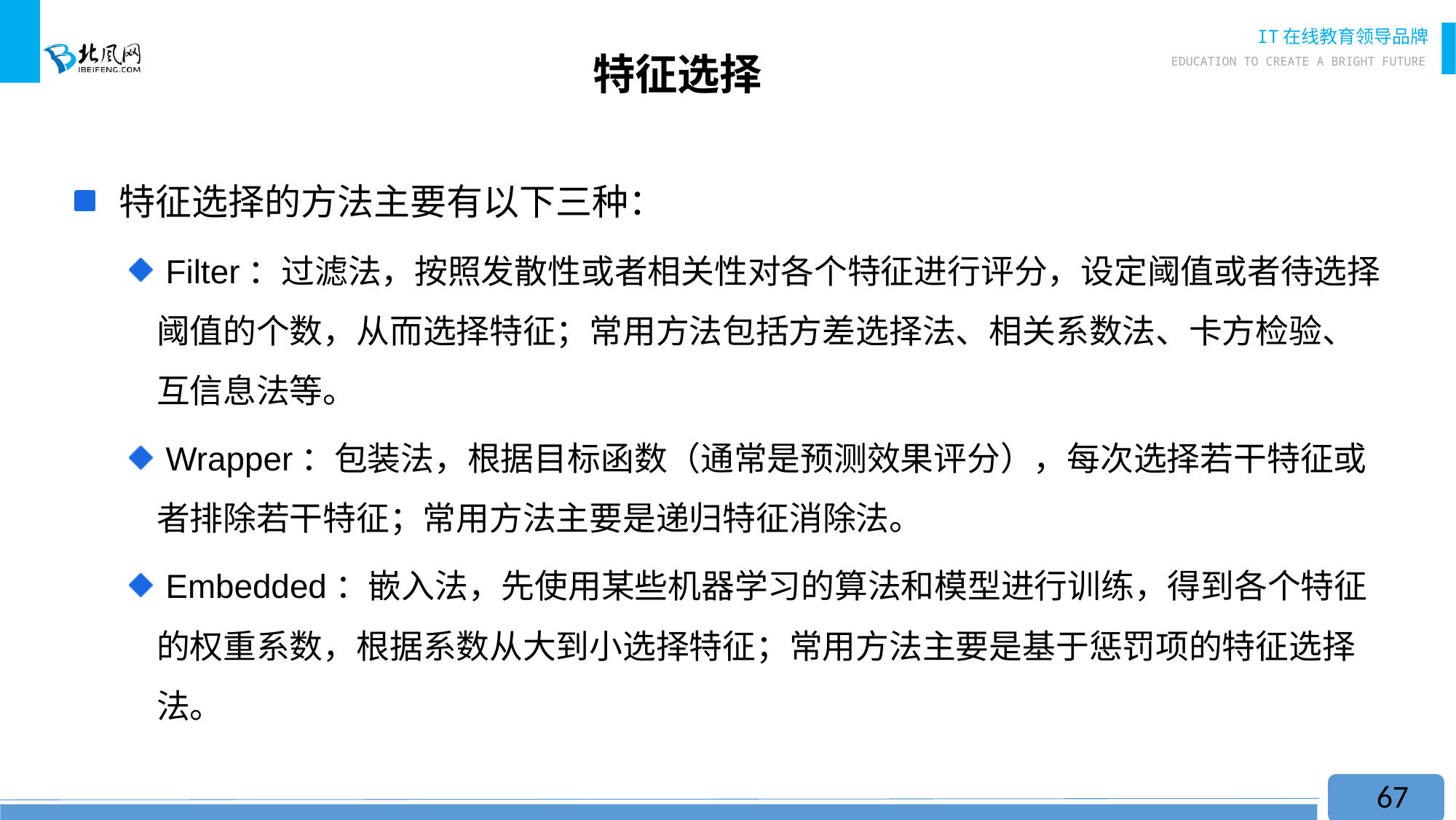

# 特征选择
 特征选择的方法主要有以下三种：
 Filter：过滤法，按照发散性或者相关性对各个特征进行评分，设定阈值或者待选择阈值的个数，从而选择特征；常用方法包括方差选择法、相关系数法、卡方检验、互信息法等。
 Wrapper：包装法，根据目标函数（通常是预测效果评分），每次选择若干特征或者排除若干特征；常用方法主要是递归特征消除法。
 Embedded：嵌入法，先使用某些机器学习的算法和模型进行训练，得到各个特征的权重系数，根据系数从大到小选择特征；常用方法主要是基于惩罚项的特征选择法。